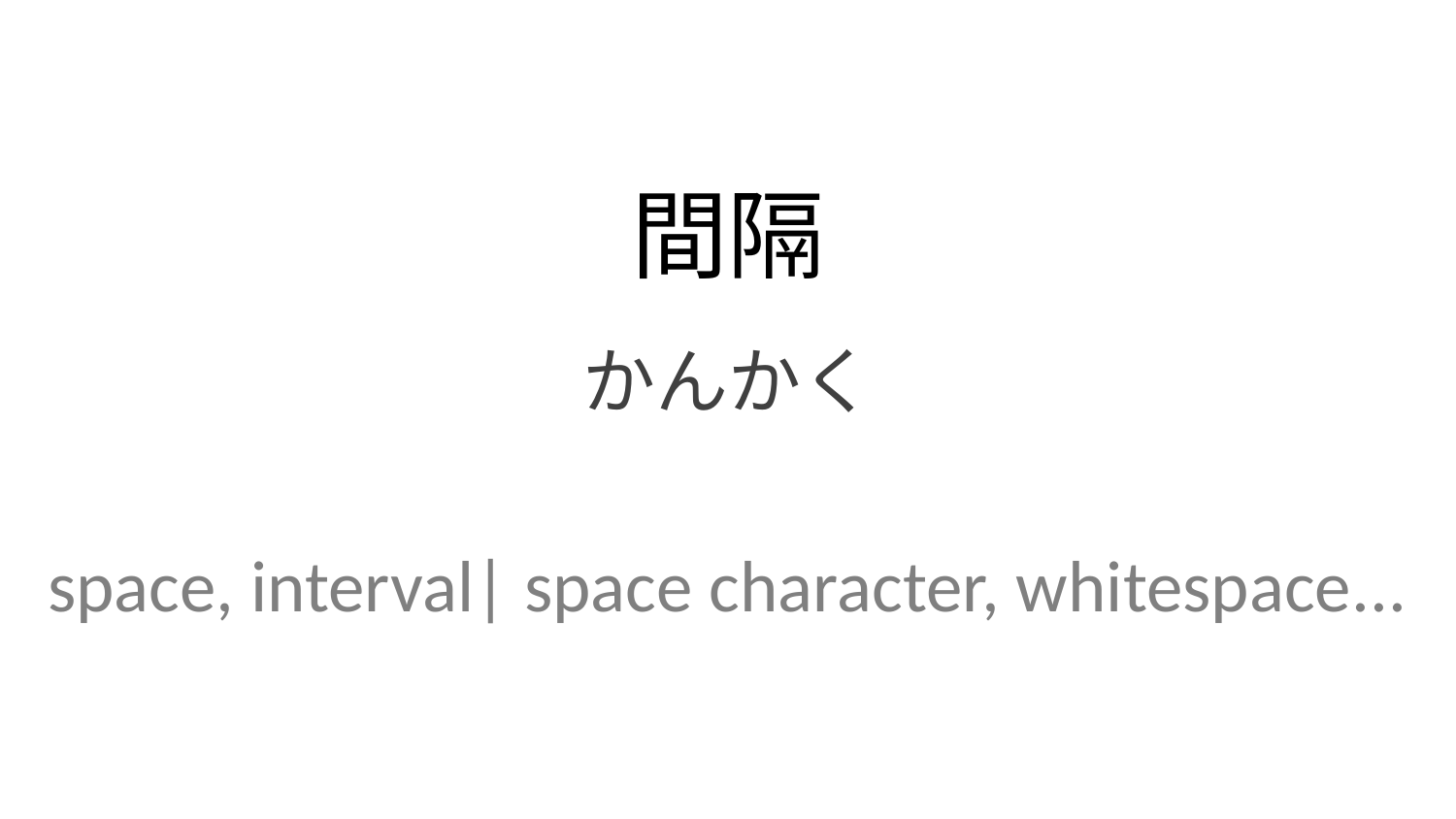

間隔

かんかく
space, interval| space character, whitespace...